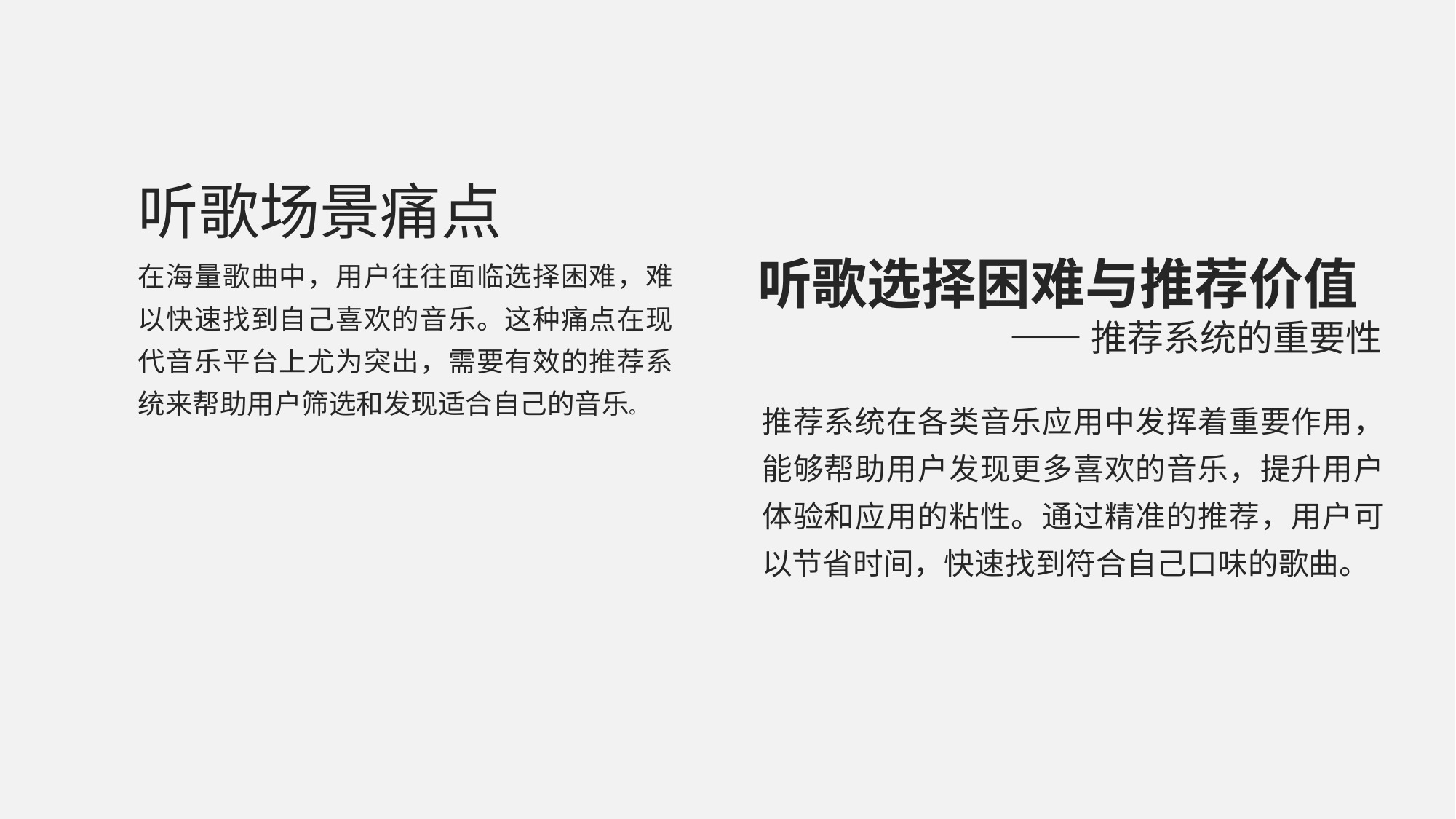

听歌场景痛点
听歌选择困难与推荐价值
在海量歌曲中，用户往往面临选择困难，难以快速找到自己喜欢的音乐。这种痛点在现代音乐平台上尤为突出，需要有效的推荐系统来帮助用户筛选和发现适合自己的音乐。
——推荐系统的重要性
推荐系统在各类音乐应用中发挥着重要作用，能够帮助用户发现更多喜欢的音乐，提升用户体验和应用的粘性。通过精准的推荐，用户可以节省时间，快速找到符合自己口味的歌曲。